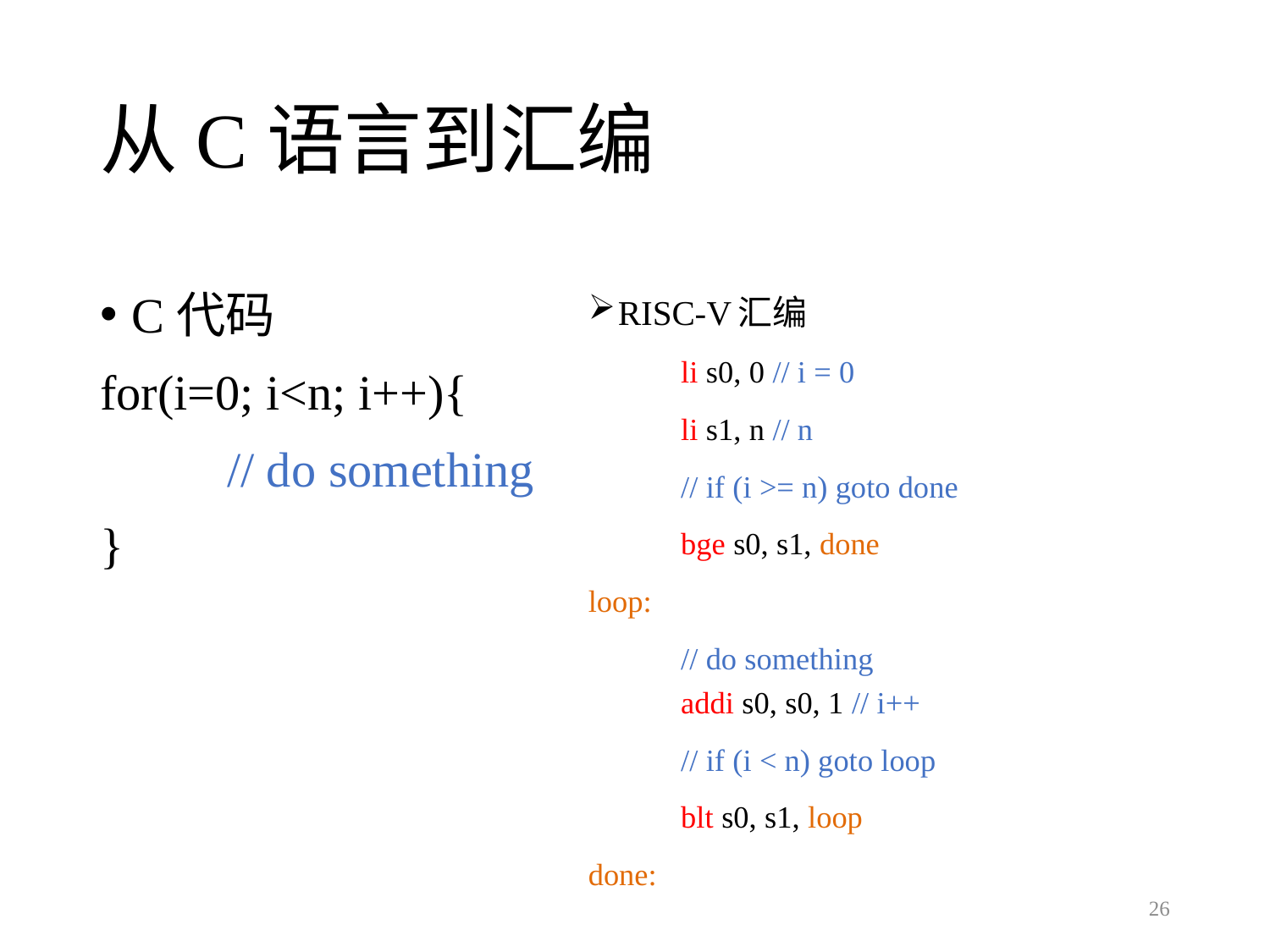

# 从C语言到汇编
C代码
for(i=0; i<n; i++){
	// do something
}

RISC-V汇编
	li s0, 0 // i = 0
	li s1, n // n
	// if (i >= n) goto done
	bge s0, s1, done
loop:
	// do something
	addi s0, s0, 1 // i++
	// if (i < n) goto loop
	blt s0, s1, loop
done:

26